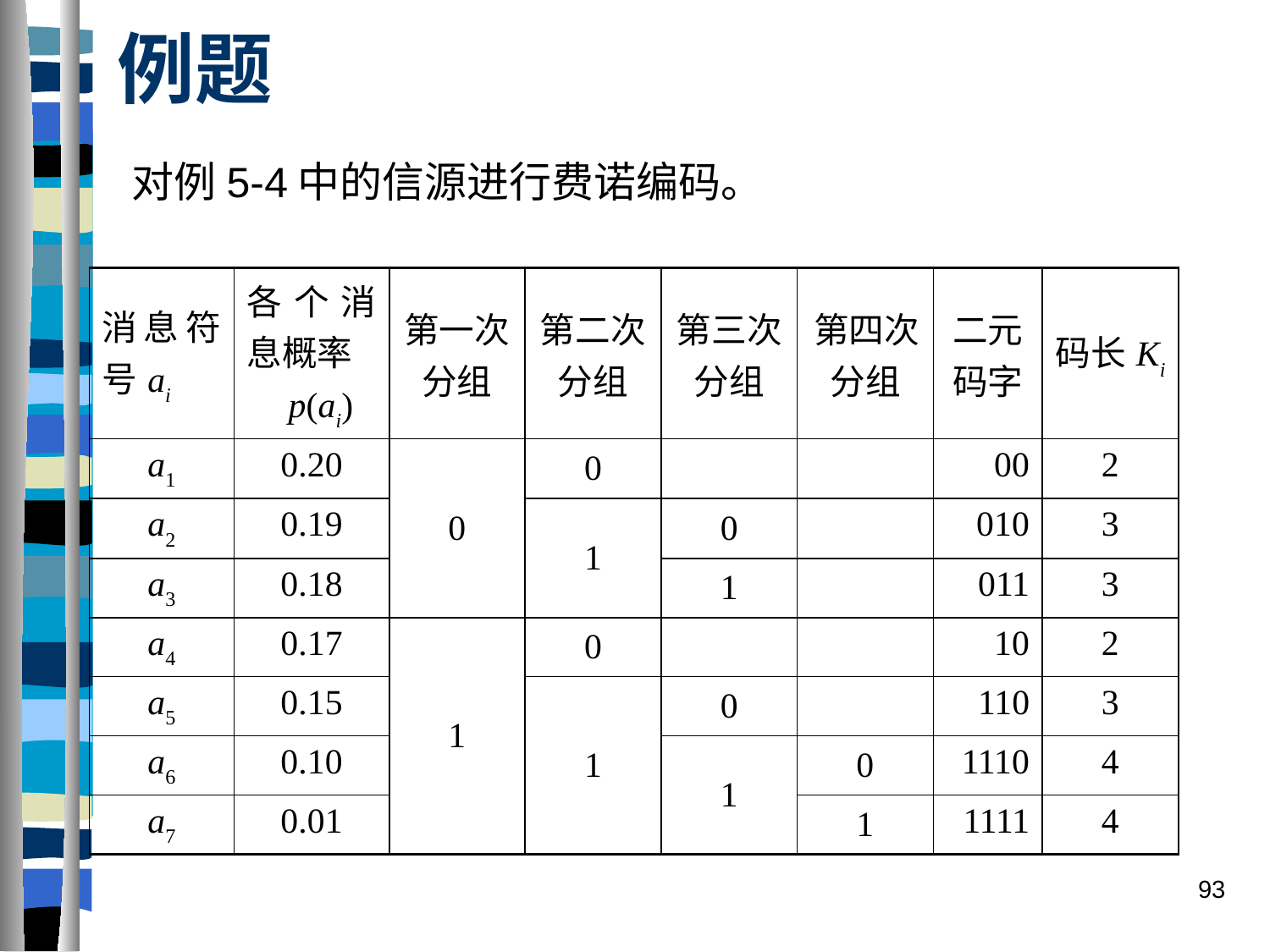

# 例题
对例5-4中的信源进行费诺编码。
| 消息符号ai | 各个消息概率 p(ai) | 第一次分组 | 第二次分组 | 第三次分组 | 第四次分组 | 二元码字 | 码长Ki |
| --- | --- | --- | --- | --- | --- | --- | --- |
| a1 | 0.20 | 0 | 0 |  |  | 00 | 2 |
| a2 | 0.19 |  | 1 | 0 |  | 010 | 3 |
| a3 | 0.18 |  |  | 1 |  | 011 | 3 |
| a4 | 0.17 | 1 | 0 |  |  | 10 | 2 |
| a5 | 0.15 |  | 1 | 0 |  | 110 | 3 |
| a6 | 0.10 |  |  | 1 | 0 | 1110 | 4 |
| a7 | 0.01 |  |  |  | 1 | 1111 | 4 |
93